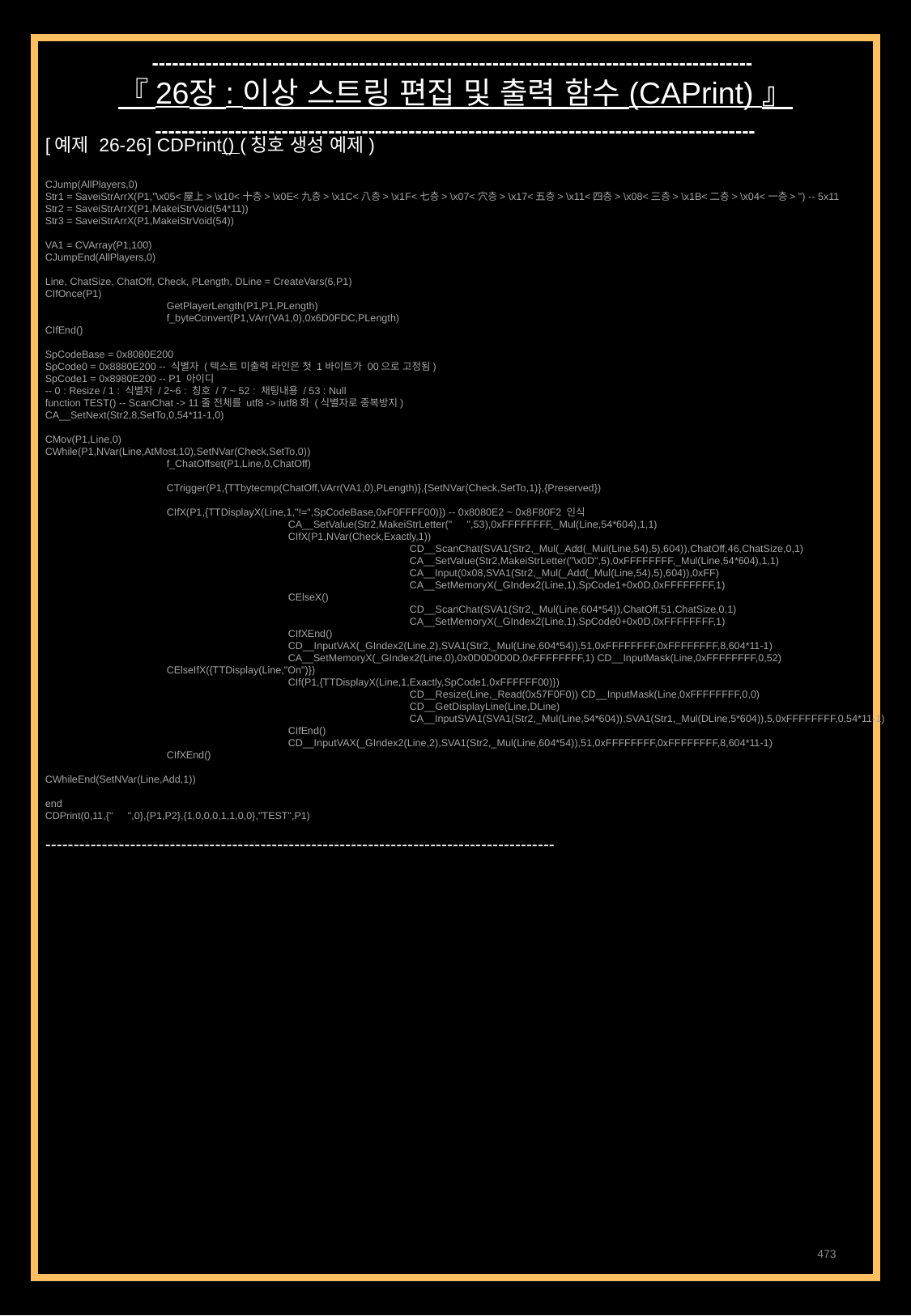

------------------------------------------------------------------------------------------
『 26장 : 이상 스트링 편집 및 출력 함수 (CAPrint) 』
------------------------------------------------------------------------------------------
[예제 26-26] CDPrint() (칭호 생성 예제)

CJump(AllPlayers,0)
Str1 = SaveiStrArrX(P1,"\x05<屋上> \x10<十층> \x0E<九층> \x1C<八층> \x1F<七층> \x07<穴층> \x17<五층> \x11<四층> \x08<三층> \x1B<二층> \x04<一층> ") -- 5x11
Str2 = SaveiStrArrX(P1,MakeiStrVoid(54*11))
Str3 = SaveiStrArrX(P1,MakeiStrVoid(54))

VA1 = CVArray(P1,100)
CJumpEnd(AllPlayers,0)

Line, ChatSize, ChatOff, Check, PLength, DLine = CreateVars(6,P1)
CIfOnce(P1)
	GetPlayerLength(P1,P1,PLength)
	f_byteConvert(P1,VArr(VA1,0),0x6D0FDC,PLength)
CIfEnd()

SpCodeBase = 0x8080E200
SpCode0 = 0x8880E200 -- 식별자 (텍스트 미출력 라인은 첫 1바이트가 00으로 고정됨)
SpCode1 = 0x8980E200 -- P1 아이디
-- 0 : Resize / 1 : 식별자 / 2~6 : 칭호 / 7 ~ 52 : 채팅내용 / 53 : Null
function TEST() -- ScanChat -> 11줄 전체를 utf8 -> iutf8화 (식별자로 중복방지)
CA__SetNext(Str2,8,SetTo,0,54*11-1,0)

CMov(P1,Line,0)
CWhile(P1,NVar(Line,AtMost,10),SetNVar(Check,SetTo,0))
	f_ChatOffset(P1,Line,0,ChatOff)

	CTrigger(P1,{TTbytecmp(ChatOff,VArr(VA1,0),PLength)},{SetNVar(Check,SetTo,1)},{Preserved})

	CIfX(P1,{TTDisplayX(Line,1,"!=",SpCodeBase,0xF0FFFF00)}) -- 0x8080E2 ~ 0x8F80F2 인식
		CA__SetValue(Str2,MakeiStrLetter("　",53),0xFFFFFFFF,_Mul(Line,54*604),1,1)
		CIfX(P1,NVar(Check,Exactly,1))
			CD__ScanChat(SVA1(Str2,_Mul(_Add(_Mul(Line,54),5),604)),ChatOff,46,ChatSize,0,1)
			CA__SetValue(Str2,MakeiStrLetter("\x0D",5),0xFFFFFFFF,_Mul(Line,54*604),1,1)
			CA__Input(0x08,SVA1(Str2,_Mul(_Add(_Mul(Line,54),5),604)),0xFF)
			CA__SetMemoryX(_GIndex2(Line,1),SpCode1+0x0D,0xFFFFFFFF,1)
		CElseX()
			CD__ScanChat(SVA1(Str2,_Mul(Line,604*54)),ChatOff,51,ChatSize,0,1)
			CA__SetMemoryX(_GIndex2(Line,1),SpCode0+0x0D,0xFFFFFFFF,1)
		CIfXEnd()
		CD__InputVAX(_GIndex2(Line,2),SVA1(Str2,_Mul(Line,604*54)),51,0xFFFFFFFF,0xFFFFFFFF,8,604*11-1)
		CA__SetMemoryX(_GIndex2(Line,0),0x0D0D0D0D,0xFFFFFFFF,1) CD__InputMask(Line,0xFFFFFFFF,0,52)
	CElseIfX({TTDisplay(Line,"On")})
		CIf(P1,{TTDisplayX(Line,1,Exactly,SpCode1,0xFFFFFF00)})
			CD__Resize(Line,_Read(0x57F0F0)) CD__InputMask(Line,0xFFFFFFFF,0,0)
			CD__GetDisplayLine(Line,DLine)
			CA__InputSVA1(SVA1(Str2,_Mul(Line,54*604)),SVA1(Str1,_Mul(DLine,5*604)),5,0xFFFFFFFF,0,54*11-1)
		CIfEnd()
		CD__InputVAX(_GIndex2(Line,2),SVA1(Str2,_Mul(Line,604*54)),51,0xFFFFFFFF,0xFFFFFFFF,8,604*11-1)
	CIfXEnd()

CWhileEnd(SetNVar(Line,Add,1))

end
CDPrint(0,11,{"　",0},{P1,P2},{1,0,0,0,1,1,0,0},"TEST",P1)

------------------------------------------------------------------------------------------
473